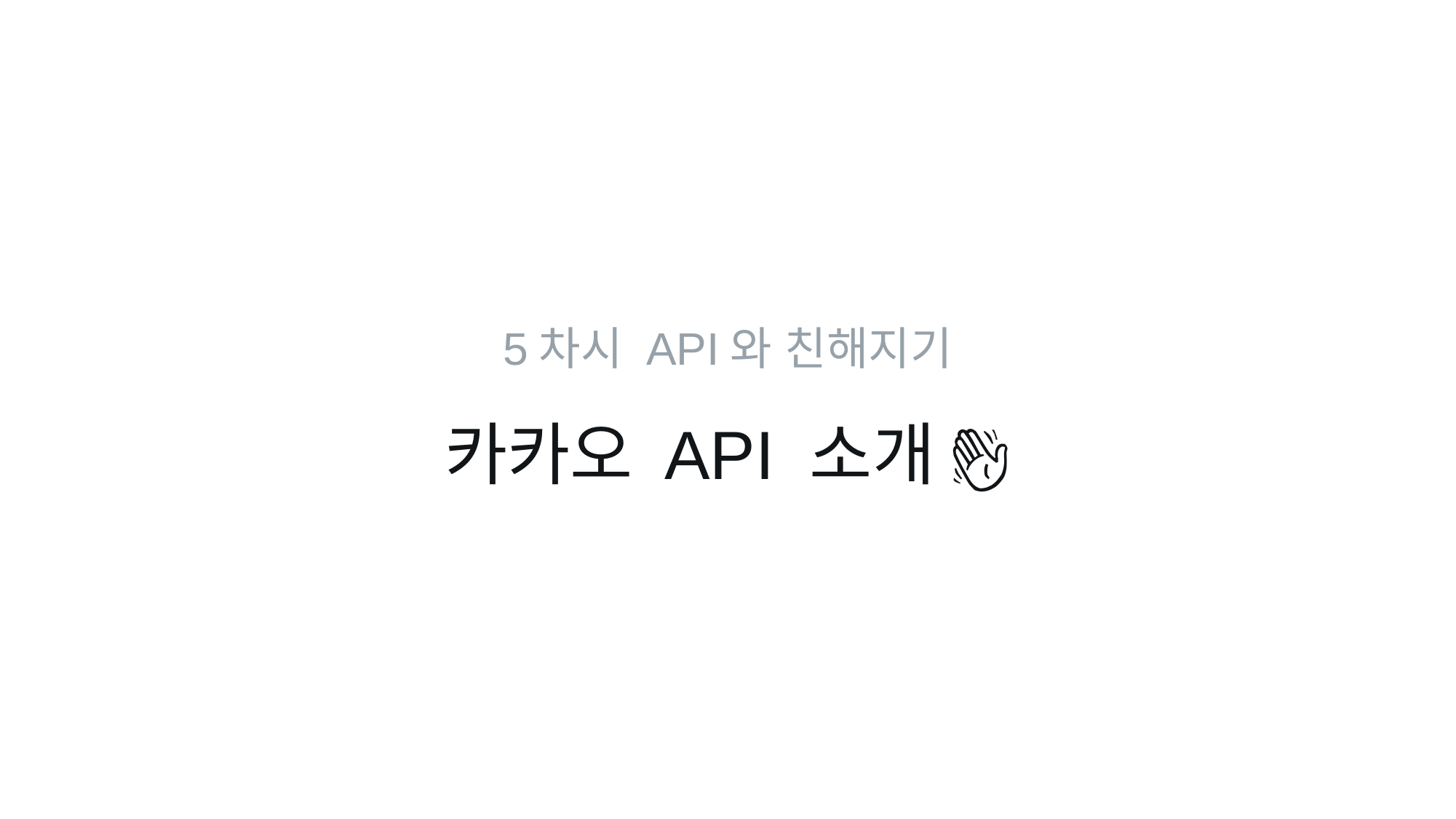

5차시 API와 친해지기
카카오 API 소개 👋